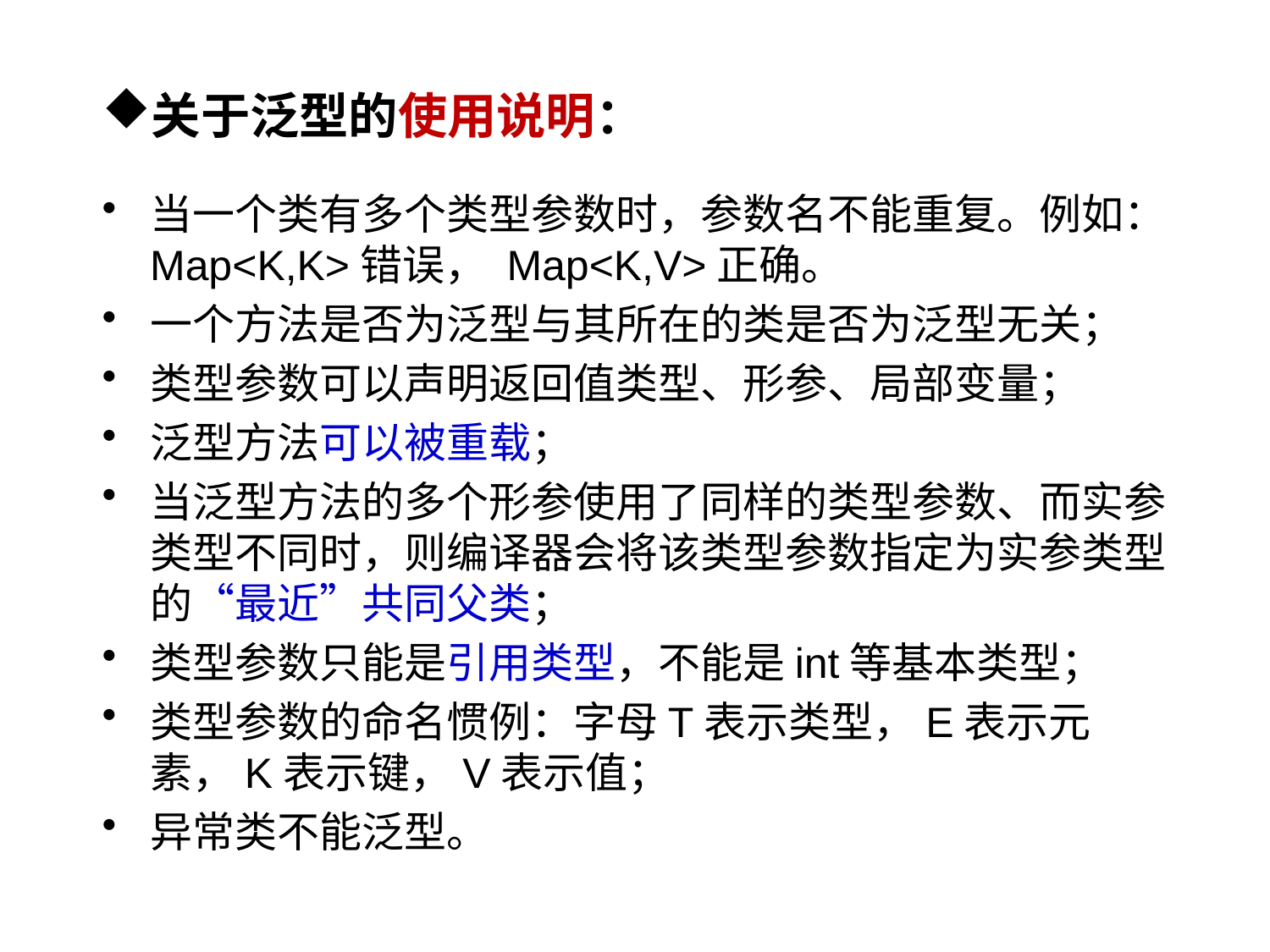

关于泛型的使用说明：

当一个类有多个类型参数时，参数名不能重复。例如：Map<K,K>错误， Map<K,V>正确。
一个方法是否为泛型与其所在的类是否为泛型无关；
类型参数可以声明返回值类型、形参、局部变量；
泛型方法可以被重载；
当泛型方法的多个形参使用了同样的类型参数、而实参类型不同时，则编译器会将该类型参数指定为实参类型的“最近”共同父类；
类型参数只能是引用类型，不能是int等基本类型；
类型参数的命名惯例：字母T表示类型，E表示元素，K表示键，V表示值；
异常类不能泛型。